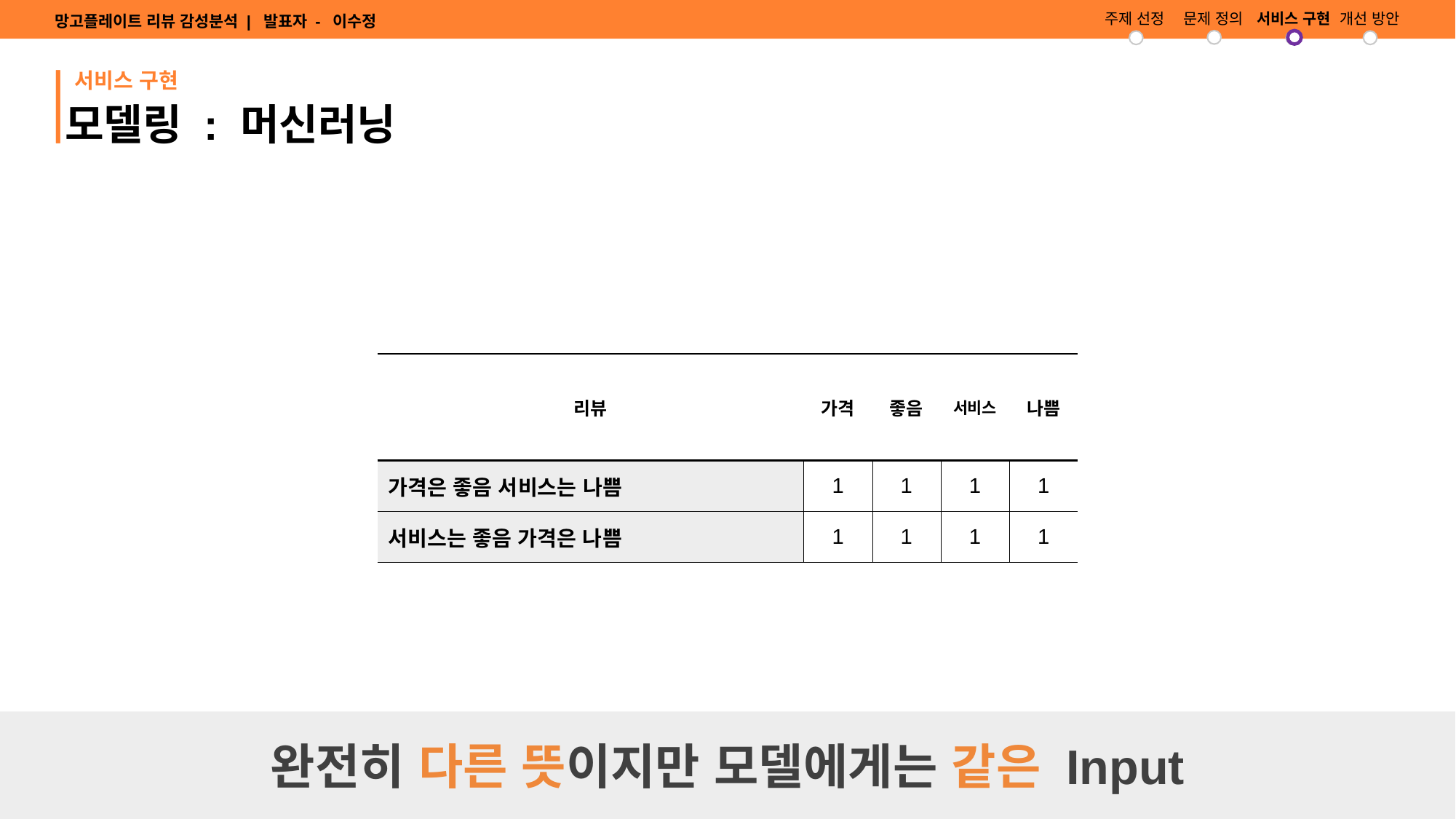

주제 선정
문제 정의
서비스 구현
개선 방안
망고플레이트 리뷰 감성분석 |  발표자 -  이수정

서비스 구현

모델링 : 머신러닝
| 리뷰 | 가격 | 좋음 | 서비스 | 나쁨 |
| --- | --- | --- | --- | --- |
| 가격은 좋음 서비스는 나쁨 | 1 | 1 | 1 | 1 |
| 서비스는 좋음 가격은 나쁨 | 1 | 1 | 1 | 1 |

완전히 다른 뜻이지만 모델에게는 같은 Input